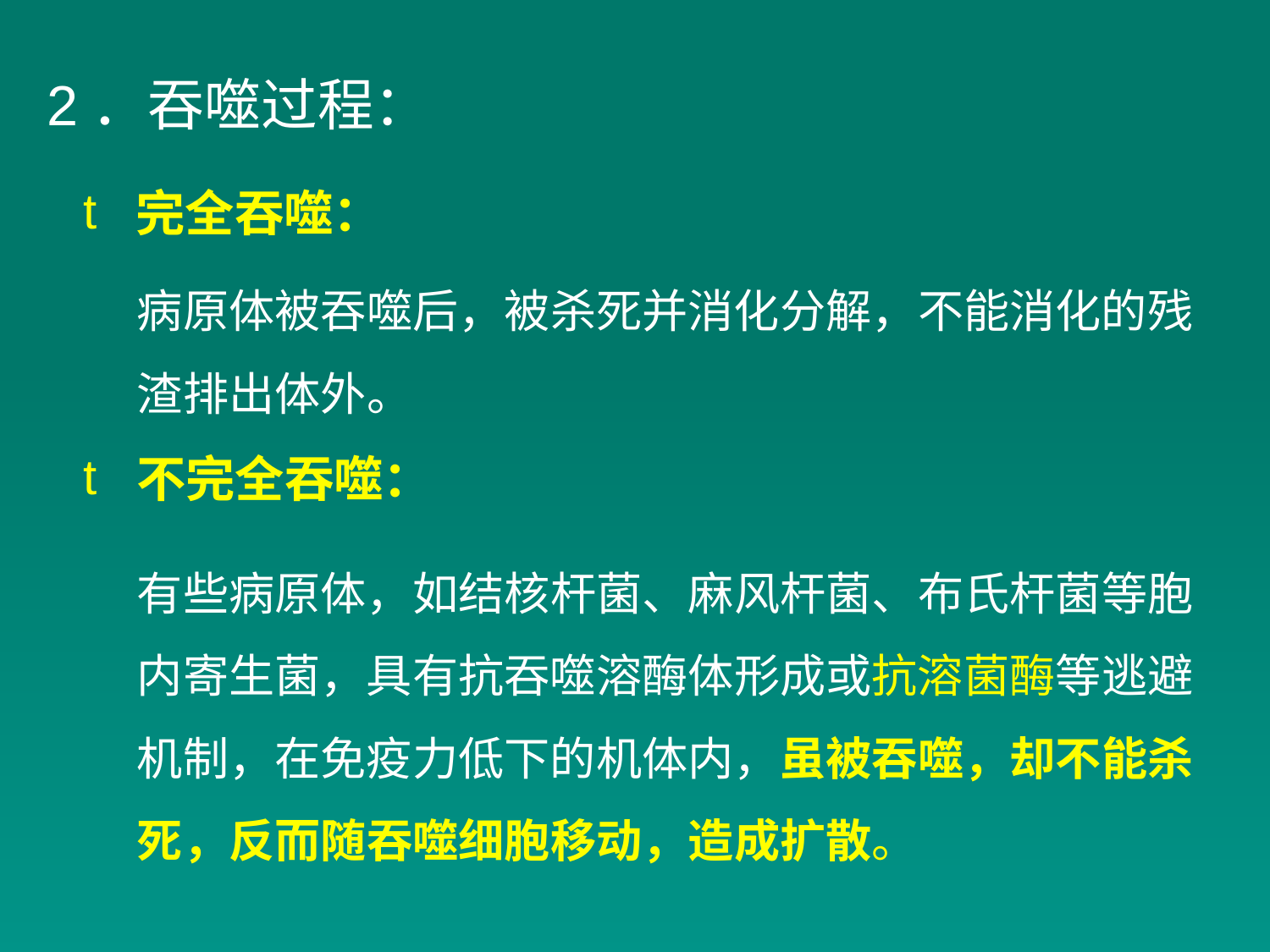

2．吞噬过程：
 完全吞噬：
病原体被吞噬后，被杀死并消化分解，不能消化的残渣排出体外。
 不完全吞噬：
有些病原体，如结核杆菌、麻风杆菌、布氏杆菌等胞内寄生菌，具有抗吞噬溶酶体形成或抗溶菌酶等逃避机制，在免疫力低下的机体内，虽被吞噬，却不能杀死，反而随吞噬细胞移动，造成扩散。